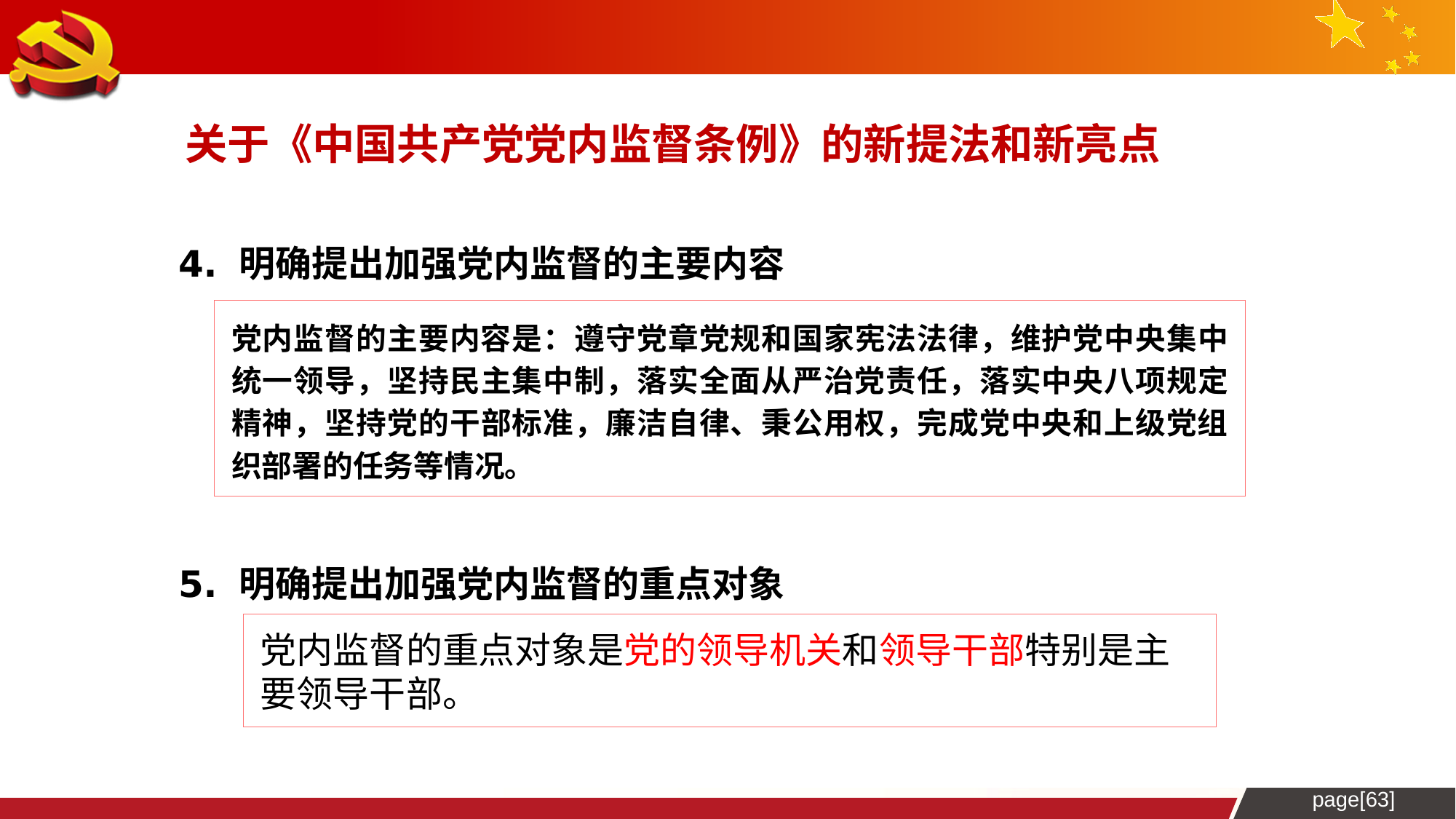

关于《中国共产党党内监督条例》的新提法和新亮点
4. 明确提出加强党内监督的主要内容
党内监督的主要内容是：遵守党章党规和国家宪法法律，维护党中央集中统一领导，坚持民主集中制，落实全面从严治党责任，落实中央八项规定精神，坚持党的干部标准，廉洁自律、秉公用权，完成党中央和上级党组织部署的任务等情况。
5. 明确提出加强党内监督的重点对象
党内监督的重点对象是党的领导机关和领导干部特别是主要领导干部。